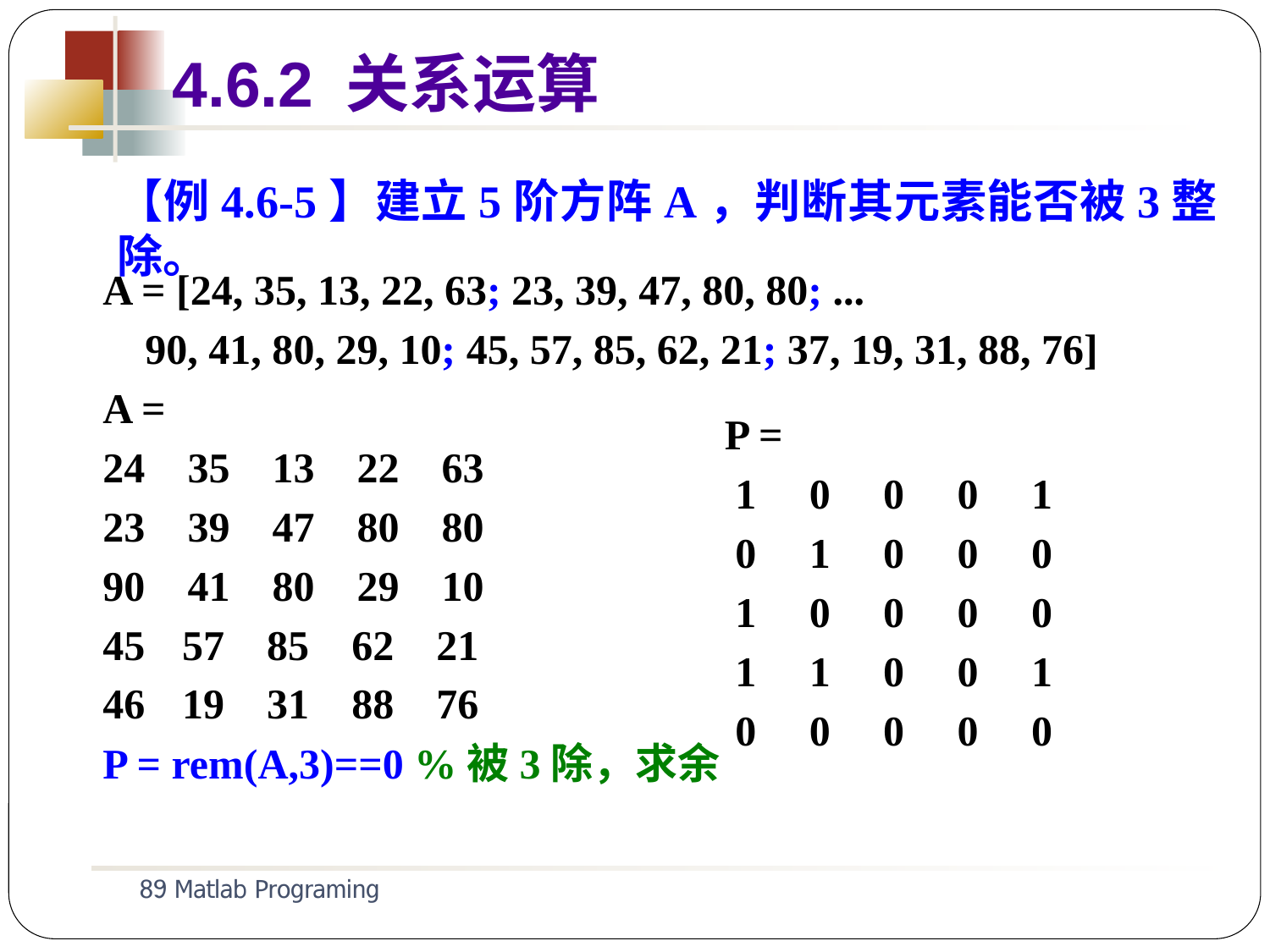

4.6.2 关系运算
【例4.6-5】建立5阶方阵A，判断其元素能否被3整除。
A = [24, 35, 13, 22, 63; 23, 39, 47, 80, 80; ...
    90, 41, 80, 29, 10; 45, 57, 85, 62, 21; 37, 19, 31, 88, 76]
A =
24    35    13    22    63
23    39    47    80    80
90    41    80    29    10
   57    85    62    21
   19    31    88    76
P = rem(A,3)==0 %被3除，求余

P =
 1     0     0     0     1
 0     1     0     0     0
 1     0     0     0     0
 1     1     0     0     1
 0     0     0     0     0
89 Matlab Programing